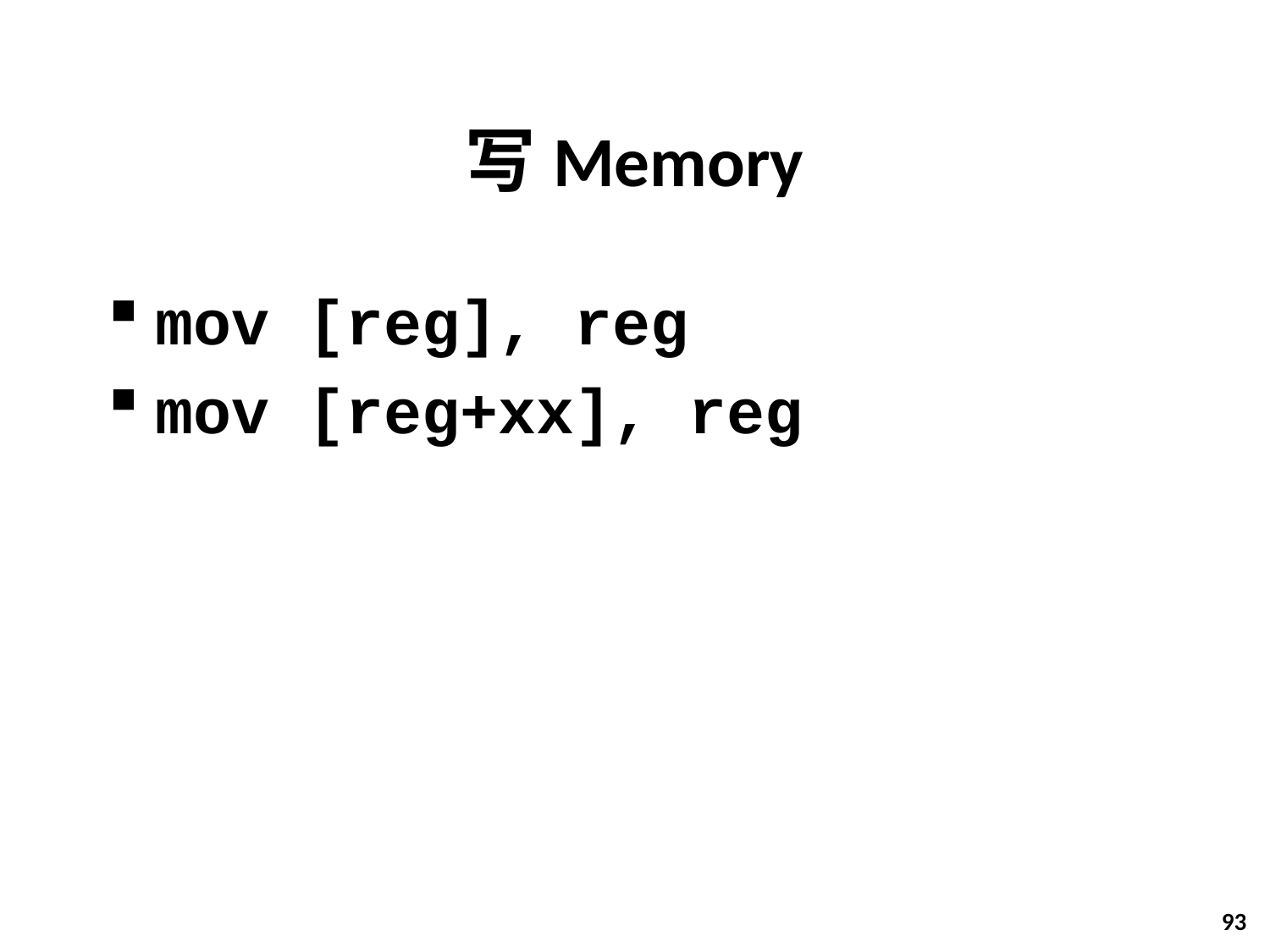

# 写Memory
mov [reg], reg
mov [reg+xx], reg
93